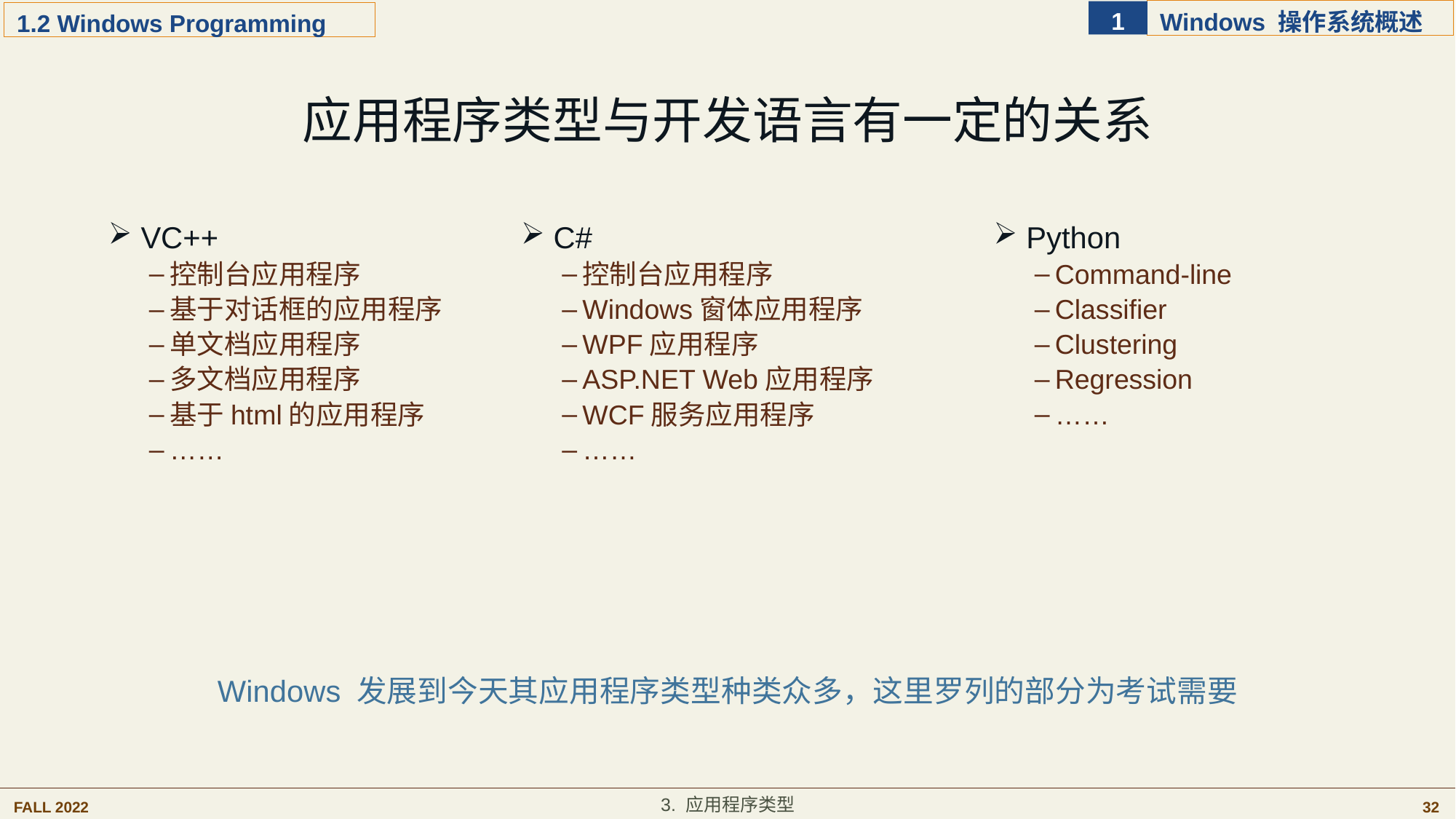

应用程序类型与开发语言有一定的关系
 VC++
控制台应用程序
基于对话框的应用程序
单文档应用程序
多文档应用程序
基于html的应用程序
……

 C#
控制台应用程序
Windows窗体应用程序
WPF应用程序
ASP.NET Web应用程序
WCF服务应用程序
……

 Python
Command-line
Classifier
Clustering
Regression
……

Windows 发展到今天其应用程序类型种类众多，这里罗列的部分为考试需要
3. 应用程序类型